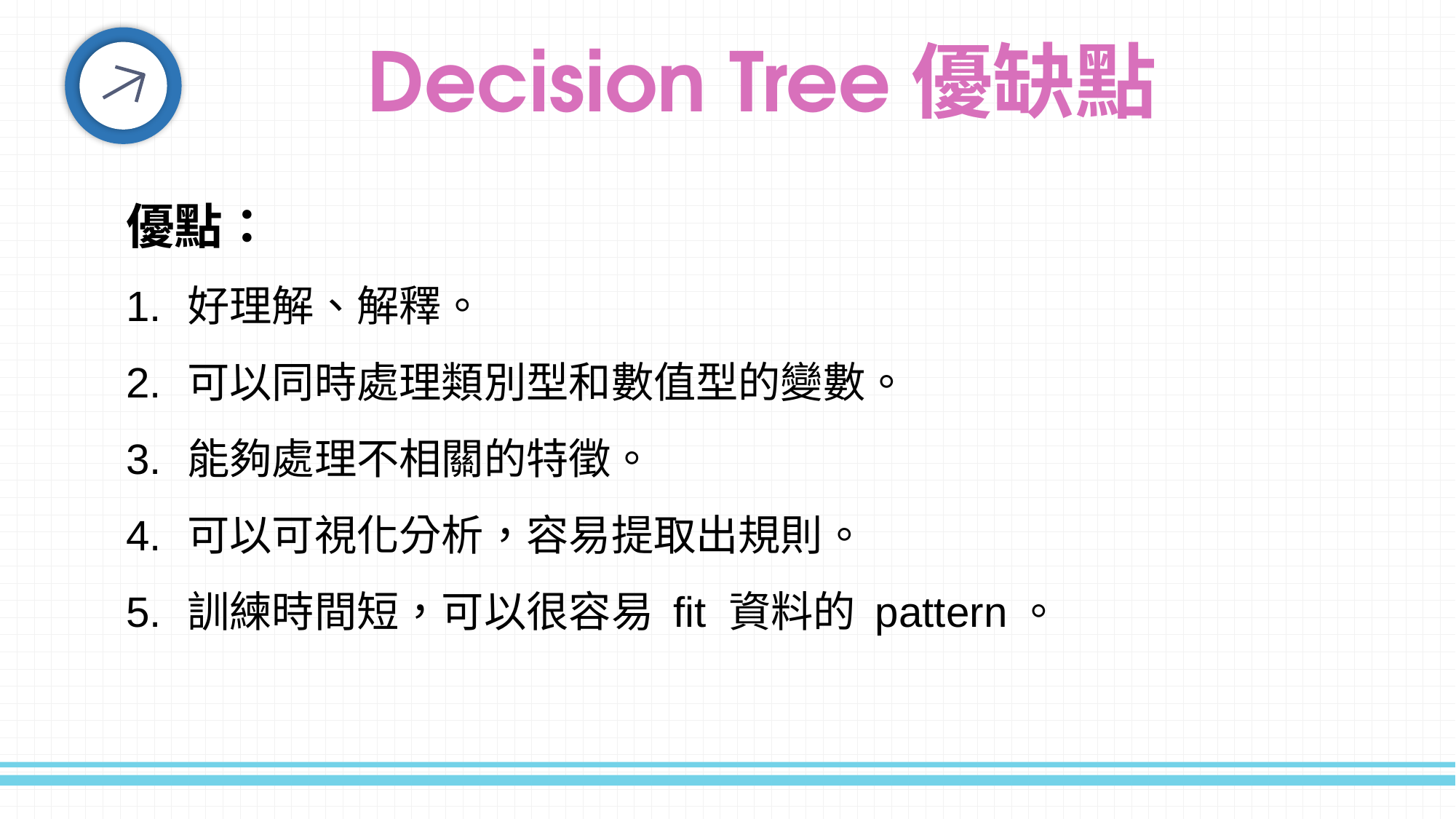

Decision Tree優缺點
優點：
好理解、解釋。
可以同時處理類別型和數值型的變數。
能夠處理不相關的特徵。
可以可視化分析，容易提取出規則。
訓練時間短，可以很容易 fit 資料的 pattern。